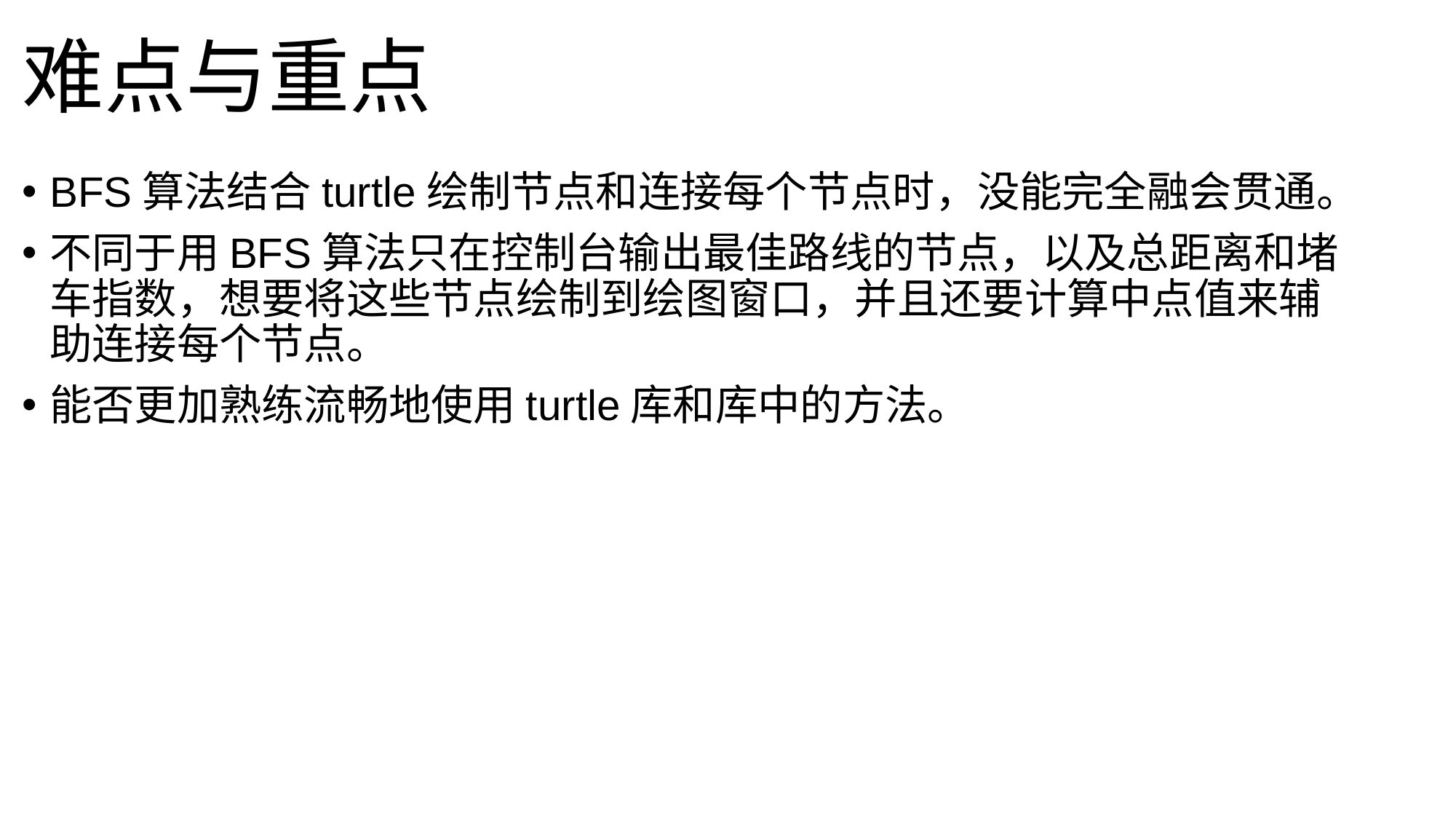

# 难点与重点
BFS算法结合turtle绘制节点和连接每个节点时，没能完全融会贯通。
不同于用BFS算法只在控制台输出最佳路线的节点，以及总距离和堵车指数，想要将这些节点绘制到绘图窗口，并且还要计算中点值来辅助连接每个节点。
能否更加熟练流畅地使用turtle库和库中的方法。